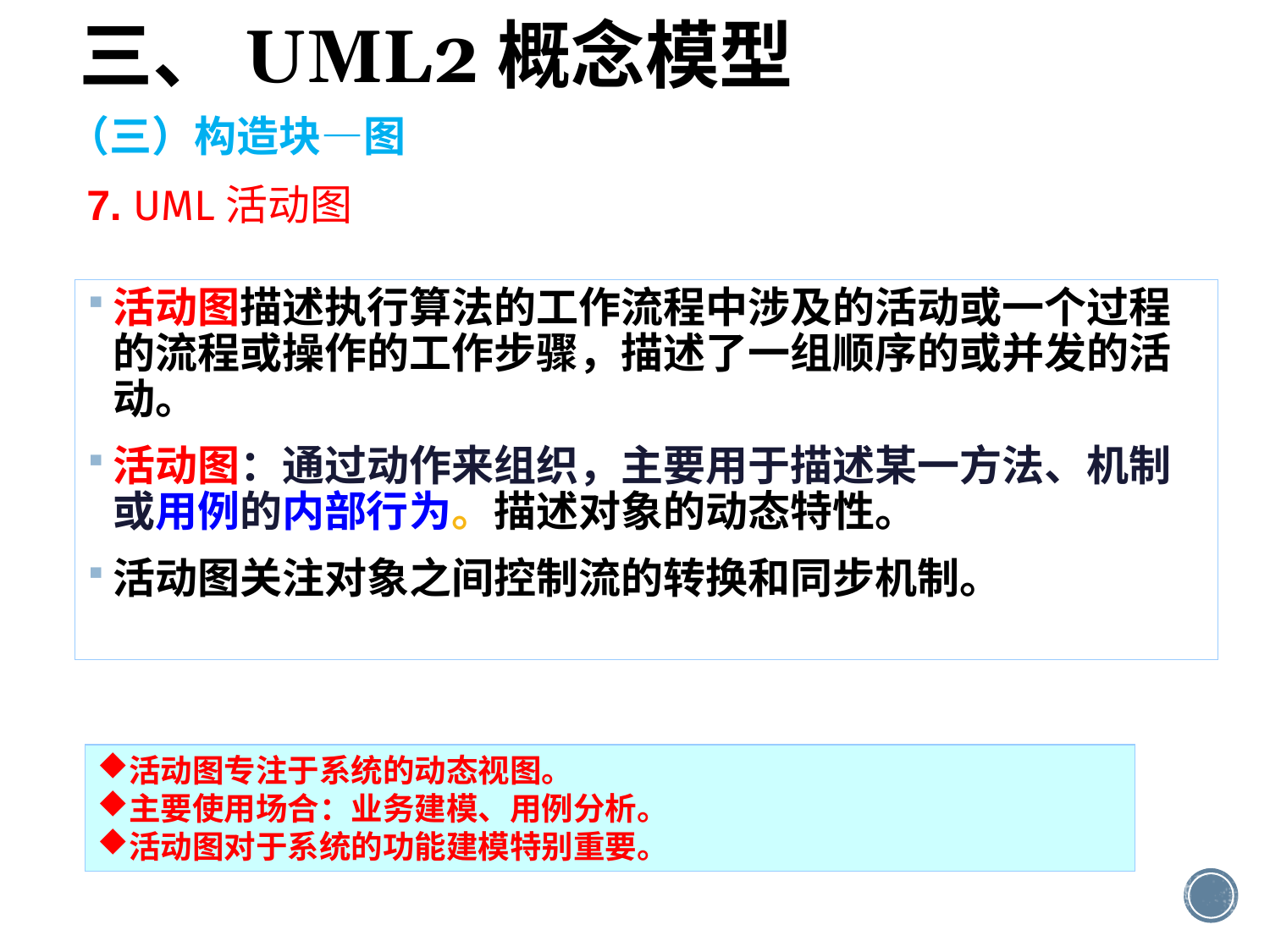

三、UML2概念模型
（三）构造块—图
7. UML活动图
活动图描述执行算法的工作流程中涉及的活动或一个过程的流程或操作的工作步骤，描述了一组顺序的或并发的活动。
活动图：通过动作来组织，主要用于描述某一方法、机制或用例的内部行为。描述对象的动态特性。
活动图关注对象之间控制流的转换和同步机制。
活动图专注于系统的动态视图。
主要使用场合：业务建模、用例分析。
活动图对于系统的功能建模特别重要。